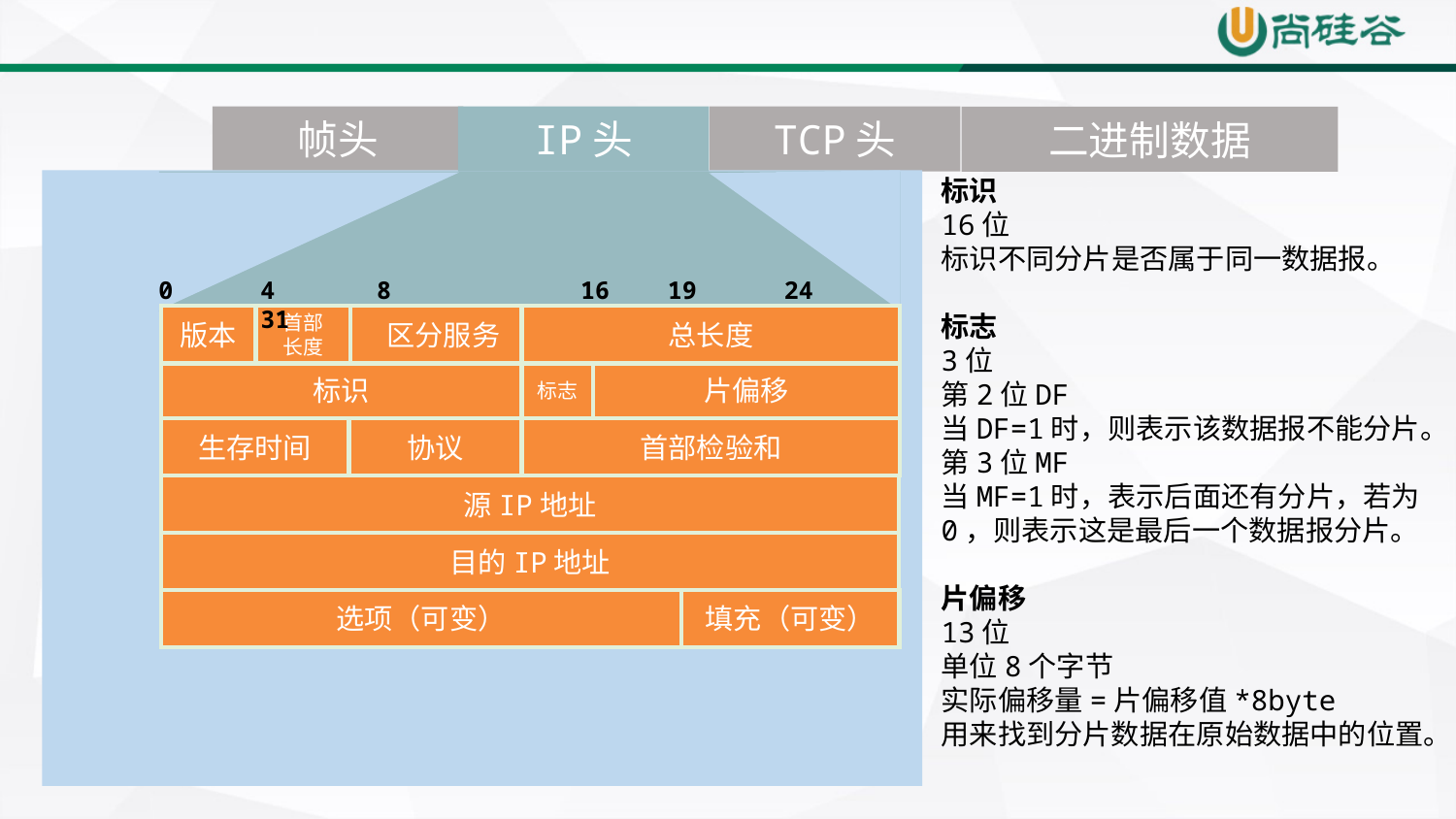

帧头
IP头
TCP头
二进制数据

标识
16位
标识不同分片是否属于同一数据报。

标志
3位
第2位DF
当DF=1时，则表示该数据报不能分片。
第3位MF
当MF=1时，表示后面还有分片，若为0，则表示这是最后一个数据报分片。

片偏移
13位
单位8个字节
实际偏移量=片偏移值*8byte
用来找到分片数据在原始数据中的位置。

0      4       8             16    19      24              31
版本
首部
长度
区分服务
总长度
标识
标志
片偏移
生存时间
协议
首部检验和
源IP地址
目的IP地址
选项（可变）
填充（可变）